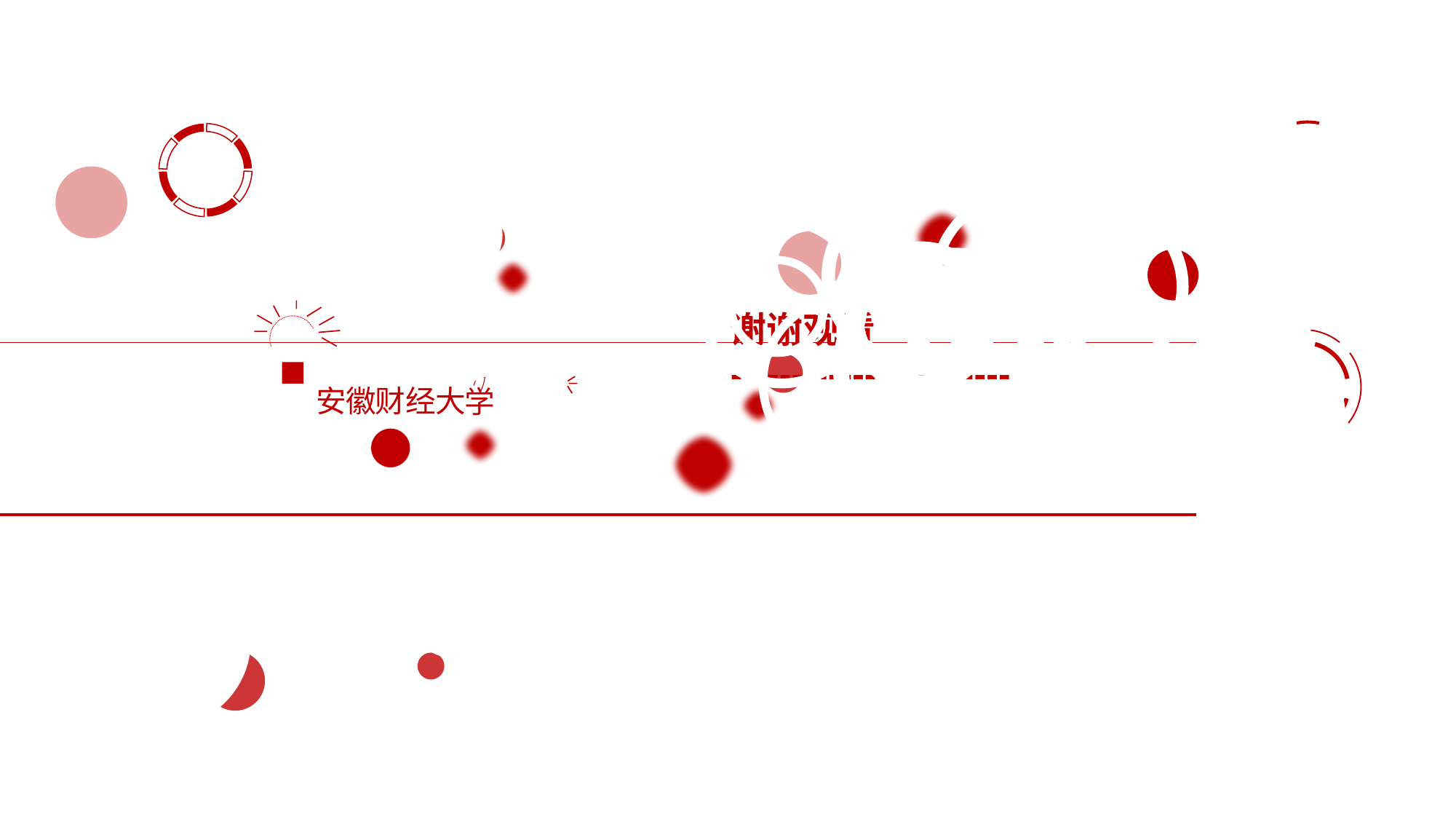

谢谢观看
-----------------------

安
徽
财
经
大
学